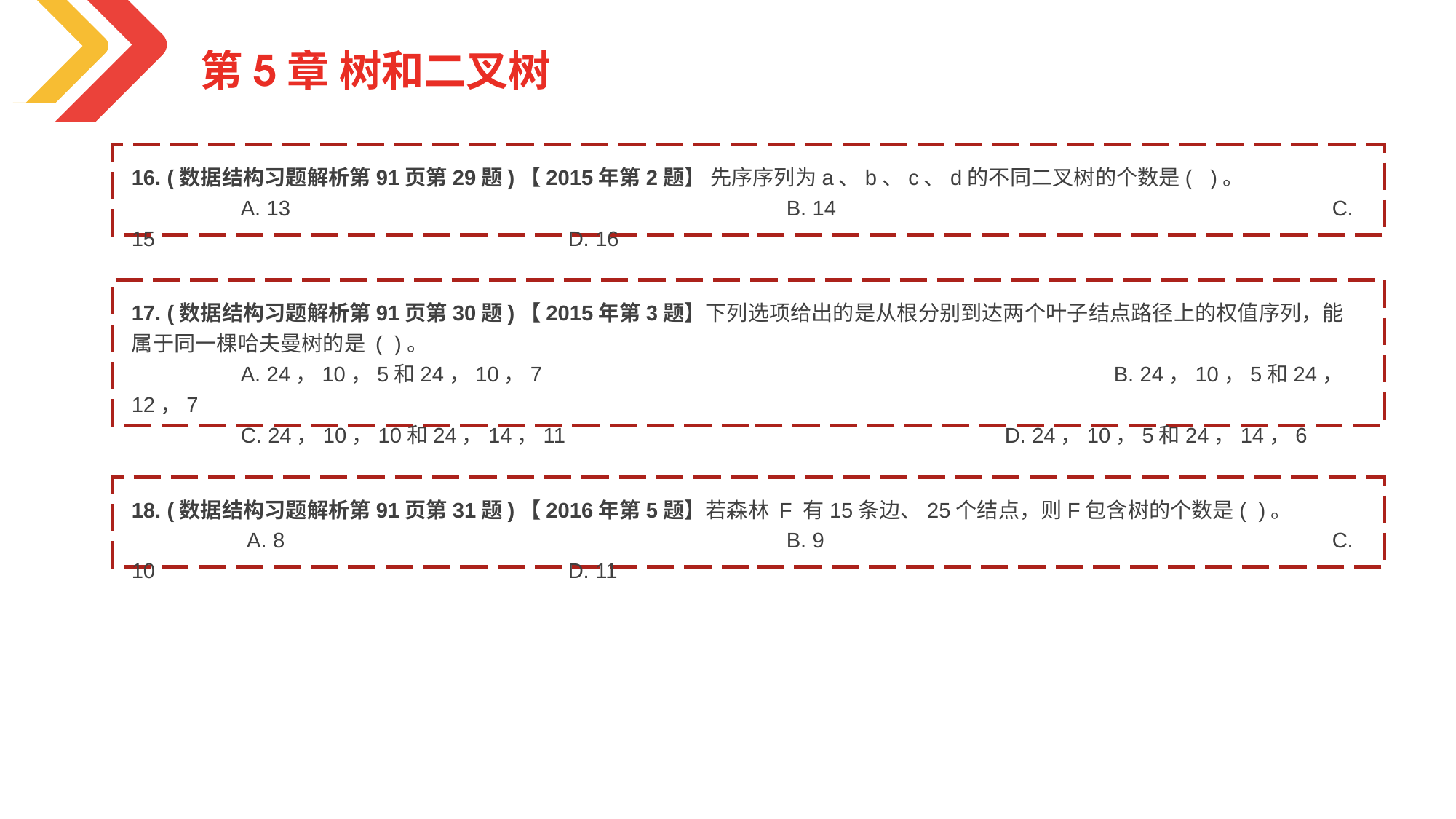

第5章 树和二叉树

16. (数据结构习题解析第91页第29题)【2015年第2题】 先序序列为a、b、c、d的不同二叉树的个数是(   )。
	A. 13					B. 14					C. 15				D. 16

17. (数据结构习题解析第91页第30题)【2015年第3题】下列选项给出的是从根分别到达两个叶子结点路径上的权值序列，能属于同一棵哈夫曼树的是 (  )。
	A. 24，10，5和24，10，7						B. 24，10，5和24，12，7
	C. 24，10，10和24，14，11					D. 24，10，5和24，14，6

18. (数据结构习题解析第91页第31题)【2016年第5题】若森林 F 有15条边、25个结点，则F包含树的个数是(  )。
	 A. 8					B. 9					C. 10				D. 11